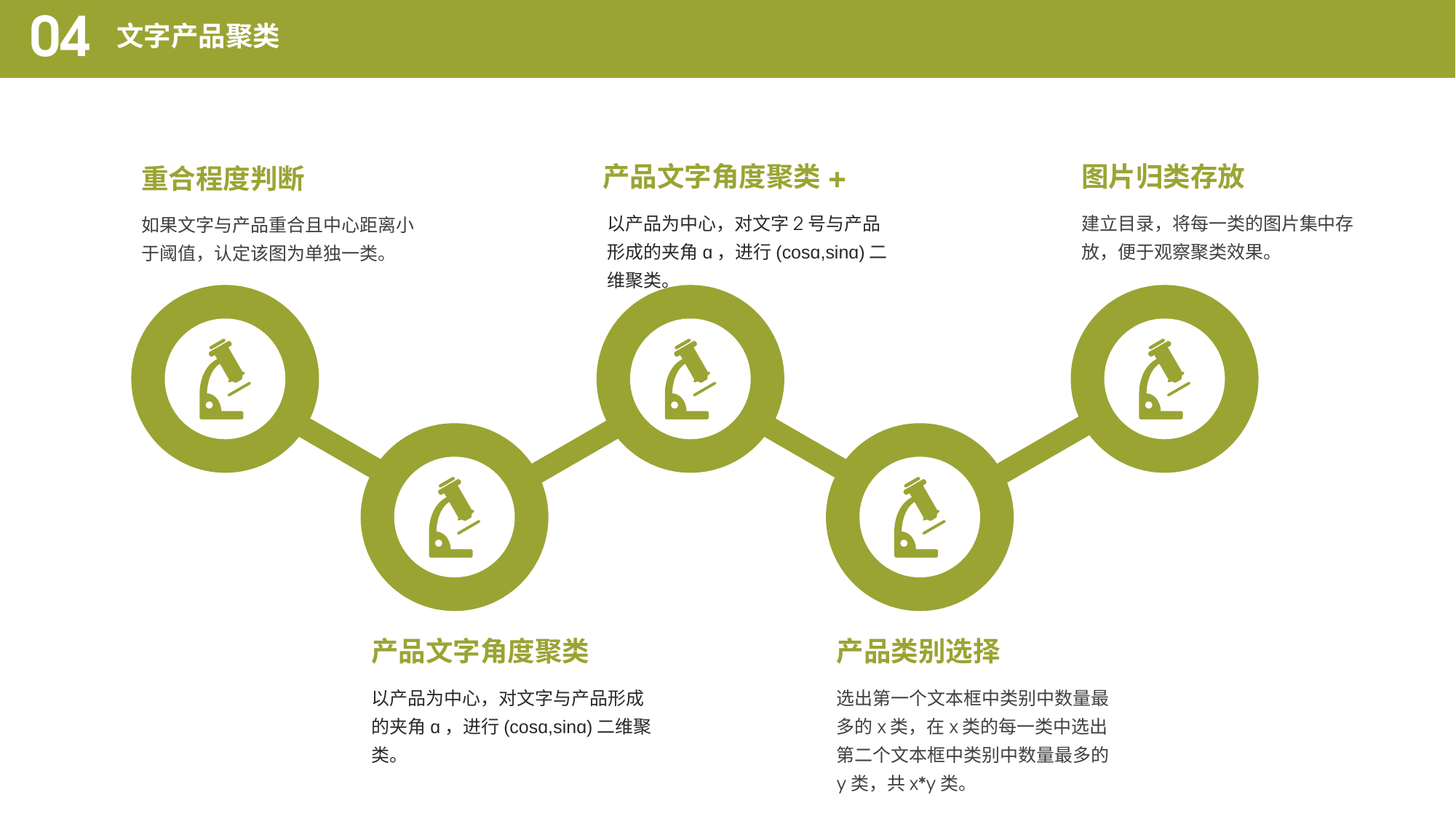

04
文字产品聚类
产品文字角度聚类+
以产品为中心，对文字2号与产品形成的夹角ɑ，进行(cosɑ,sinɑ)二维聚类。
图片归类存放
建立目录，将每一类的图片集中存放，便于观察聚类效果。
重合程度判断
如果文字与产品重合且中心距离小于阈值，认定该图为单独一类。

产品文字角度聚类
以产品为中心，对文字与产品形成的夹角ɑ，进行(cosɑ,sinɑ)二维聚类。

产品类别选择
选出第一个文本框中类别中数量最多的x类，在x类的每一类中选出第二个文本框中类别中数量最多的y类，共x*y类。